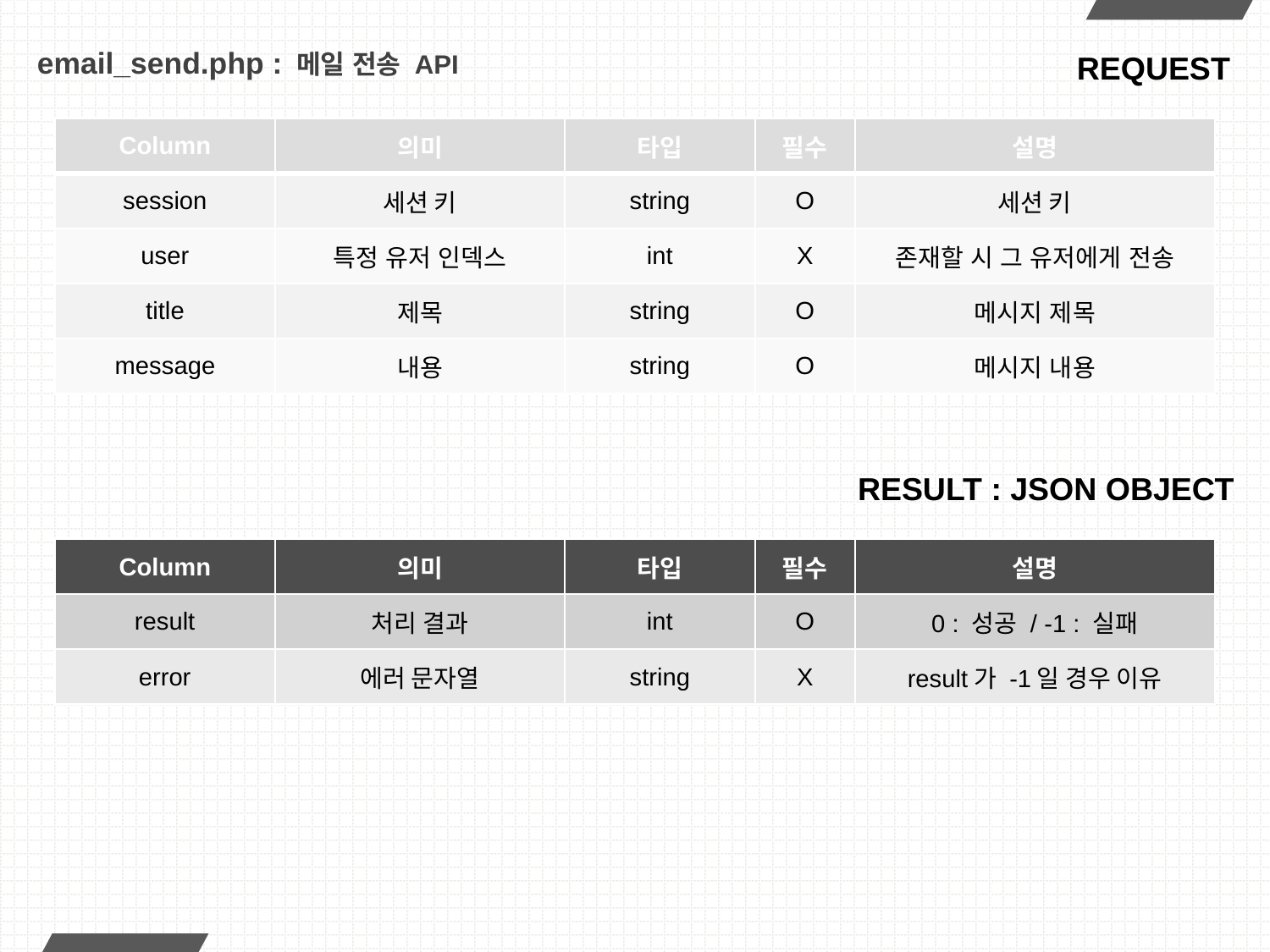

# email_send.php : 메일 전송 API
REQUEST
| Column | 의미 | 타입 | 필수 | 설명 |
| --- | --- | --- | --- | --- |
| session | 세션 키 | string | O | 세션 키 |
| user | 특정 유저 인덱스 | int | X | 존재할 시 그 유저에게 전송 |
| title | 제목 | string | O | 메시지 제목 |
| message | 내용 | string | O | 메시지 내용 |
RESULT : JSON OBJECT
| Column | 의미 | 타입 | 필수 | 설명 |
| --- | --- | --- | --- | --- |
| result | 처리 결과 | int | O | 0 : 성공 / -1 : 실패 |
| error | 에러 문자열 | string | X | result가 -1일 경우 이유 |